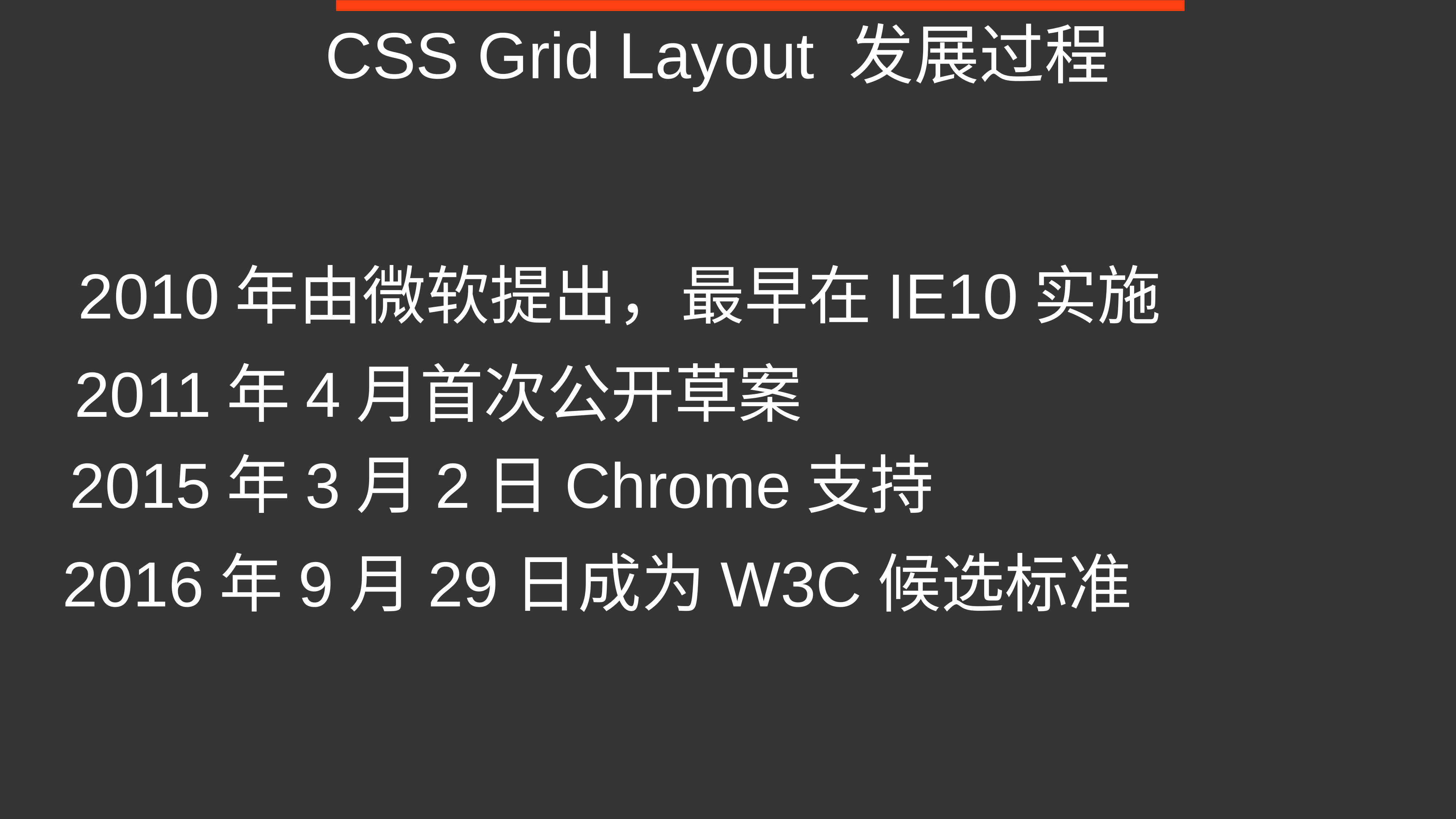

CSS Grid Layout 发展过程
2010年由微软提出，最早在IE10实施
2011年4月首次公开草案
2015年3月2日Chrome支持
2016年9月29日成为W3C候选标准